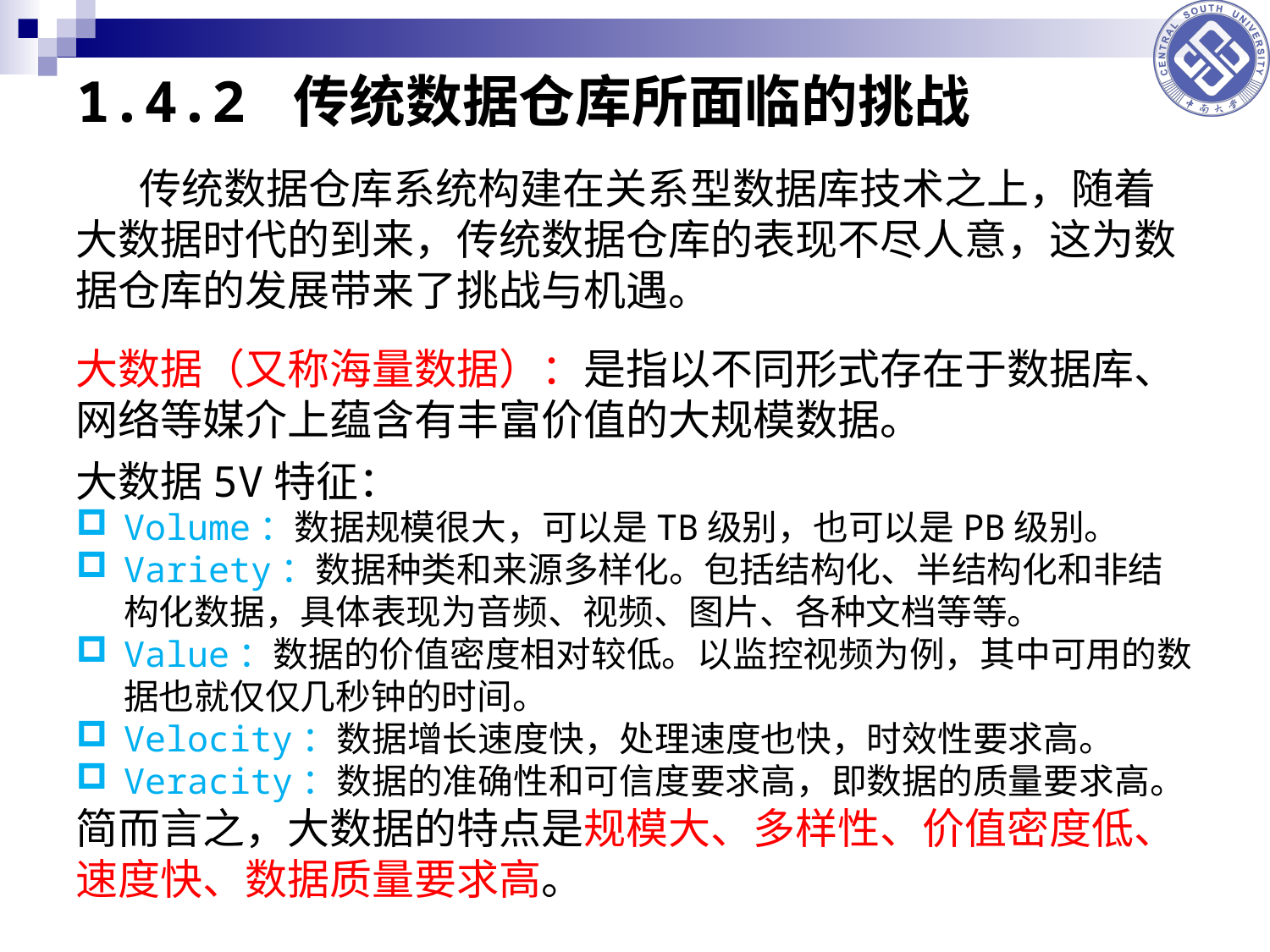

# 1.4.2 传统数据仓库所面临的挑战
传统数据仓库系统构建在关系型数据库技术之上，随着大数据时代的到来，传统数据仓库的表现不尽人意，这为数据仓库的发展带来了挑战与机遇。
大数据（又称海量数据）：是指以不同形式存在于数据库、网络等媒介上蕴含有丰富价值的大规模数据。
大数据5V特征：
Volume：数据规模很大，可以是TB级别，也可以是PB级别。
Variety：数据种类和来源多样化。包括结构化、半结构化和非结构化数据，具体表现为音频、视频、图片、各种文档等等。
Value：数据的价值密度相对较低。以监控视频为例，其中可用的数据也就仅仅几秒钟的时间。
Velocity：数据增长速度快，处理速度也快，时效性要求高。
Veracity：数据的准确性和可信度要求高，即数据的质量要求高。
简而言之，大数据的特点是规模大、多样性、价值密度低、速度快、数据质量要求高。